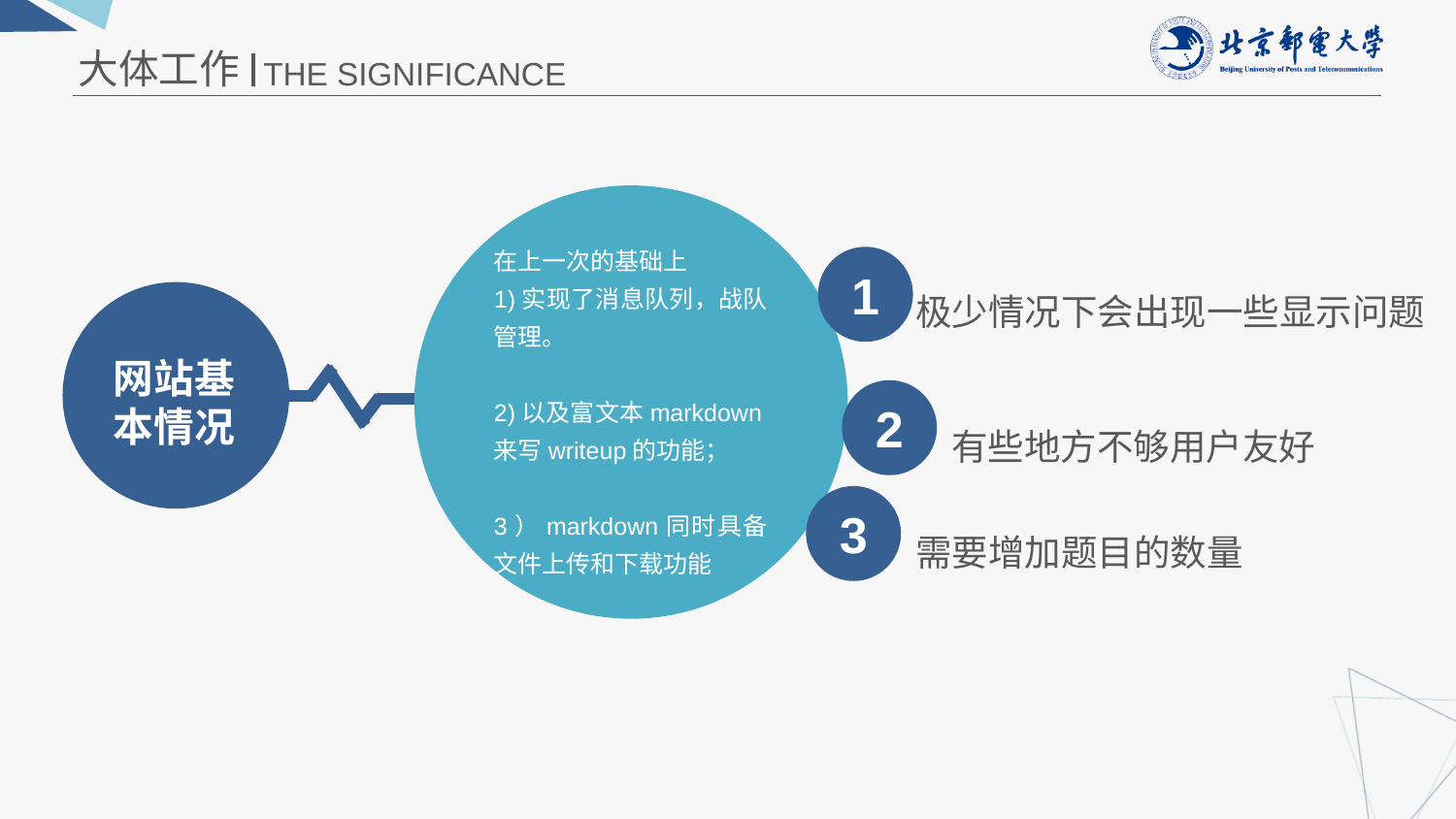

大体工作
THE SIGNIFICANCE

在上一次的基础上
1)实现了消息队列，战队管理。

2)以及富文本markdown来写writeup的功能；

3）markdown同时具备文件上传和下载功能
1
极少情况下会出现一些显示问题

网站基本情况
2
有些地方不够用户友好
3
需要增加题目的数量